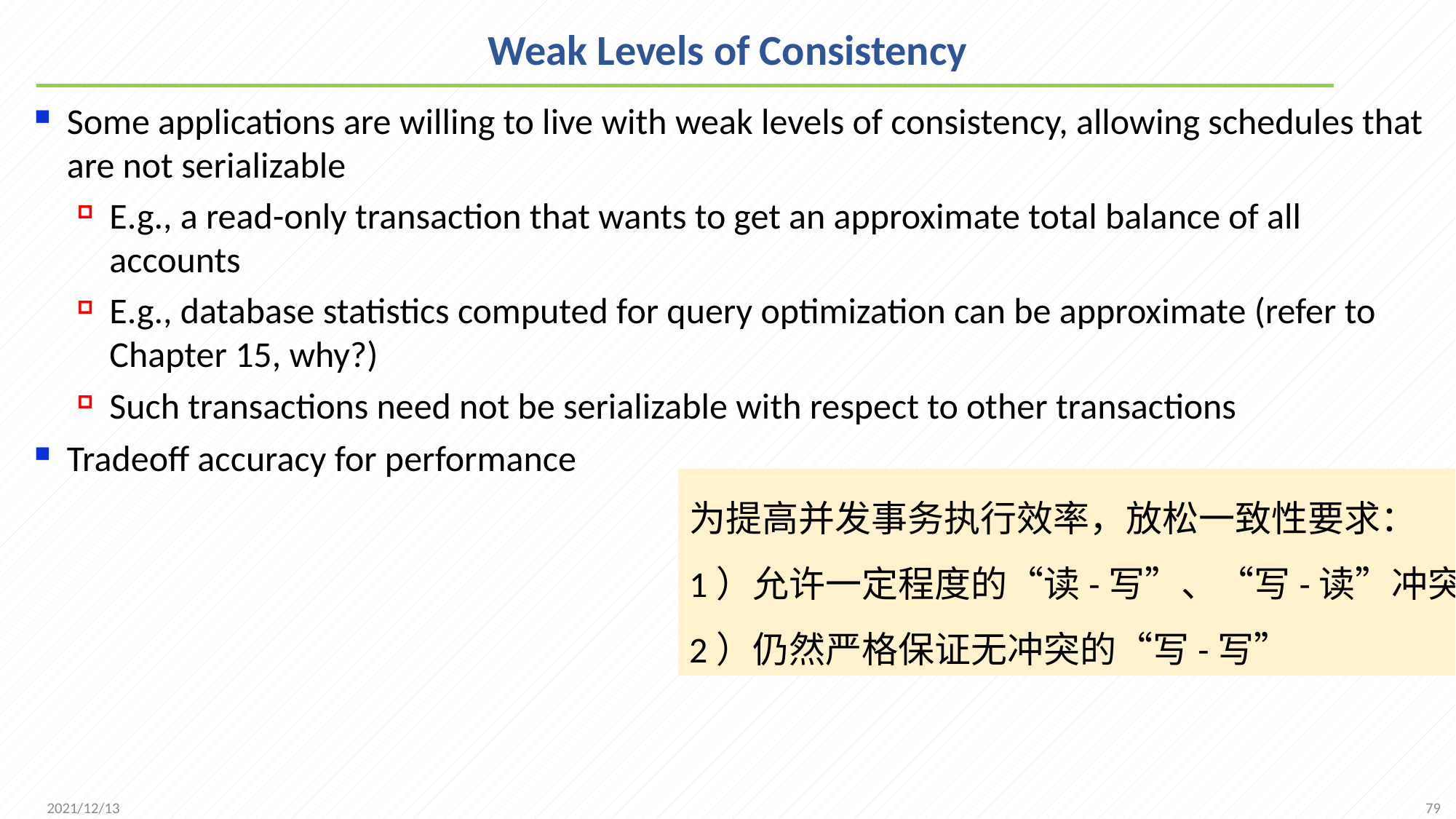

# Weak Levels of Consistency
Some applications are willing to live with weak levels of consistency, allowing schedules that are not serializable
E.g., a read-only transaction that wants to get an approximate total balance of all accounts
E.g., database statistics computed for query optimization can be approximate (refer to Chapter 15, why?)
Such transactions need not be serializable with respect to other transactions
Tradeoff accuracy for performance
为提高并发事务执行效率，放松一致性要求：
1）允许一定程度的“读-写”、“写-读”冲突
2）仍然严格保证无冲突的“写-写”
79
2021/12/13